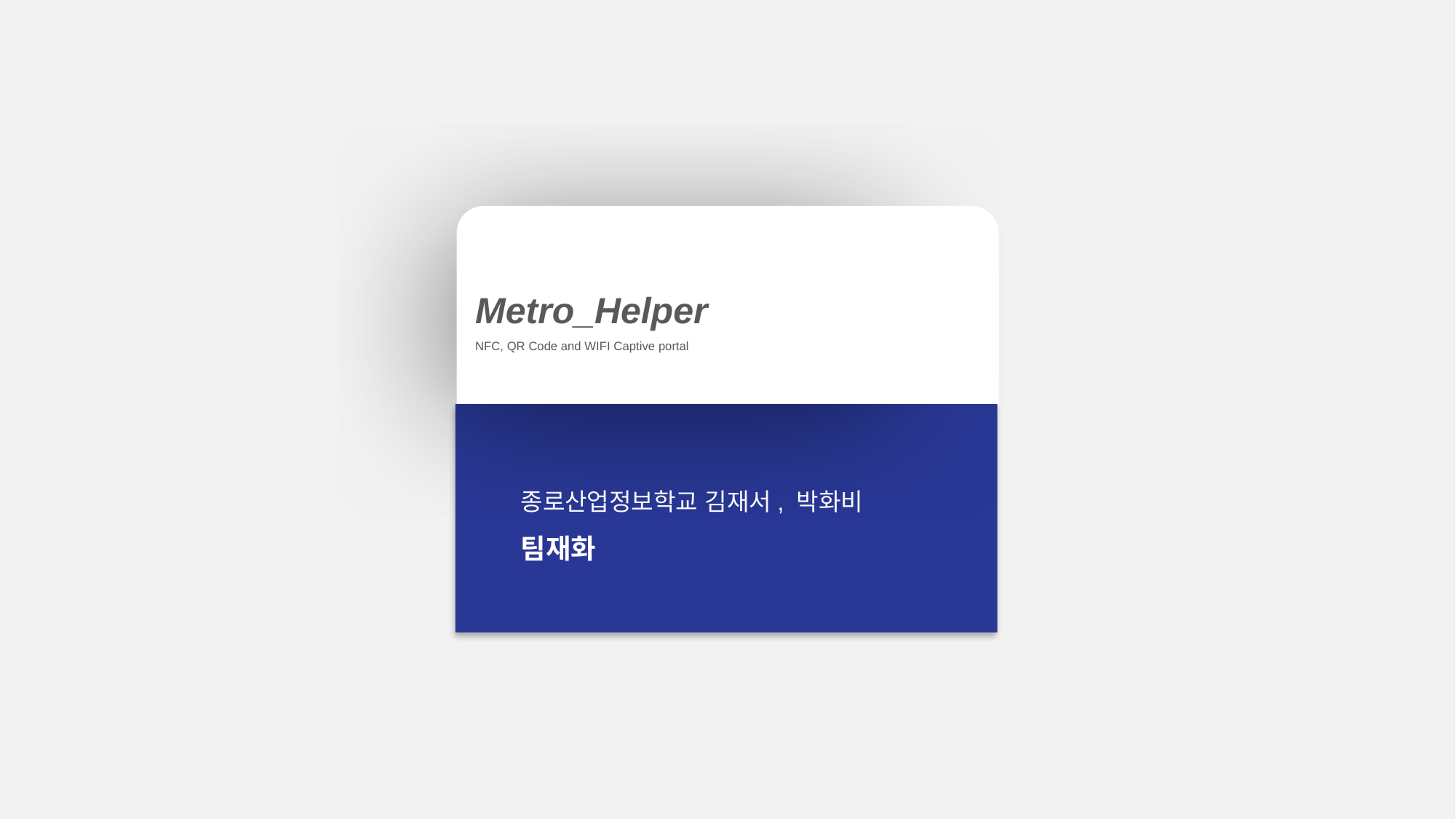

Metro_Helper
NFC, QR Code and WIFI Captive portal
종로산업정보학교 김재서, 박화비
팀재화